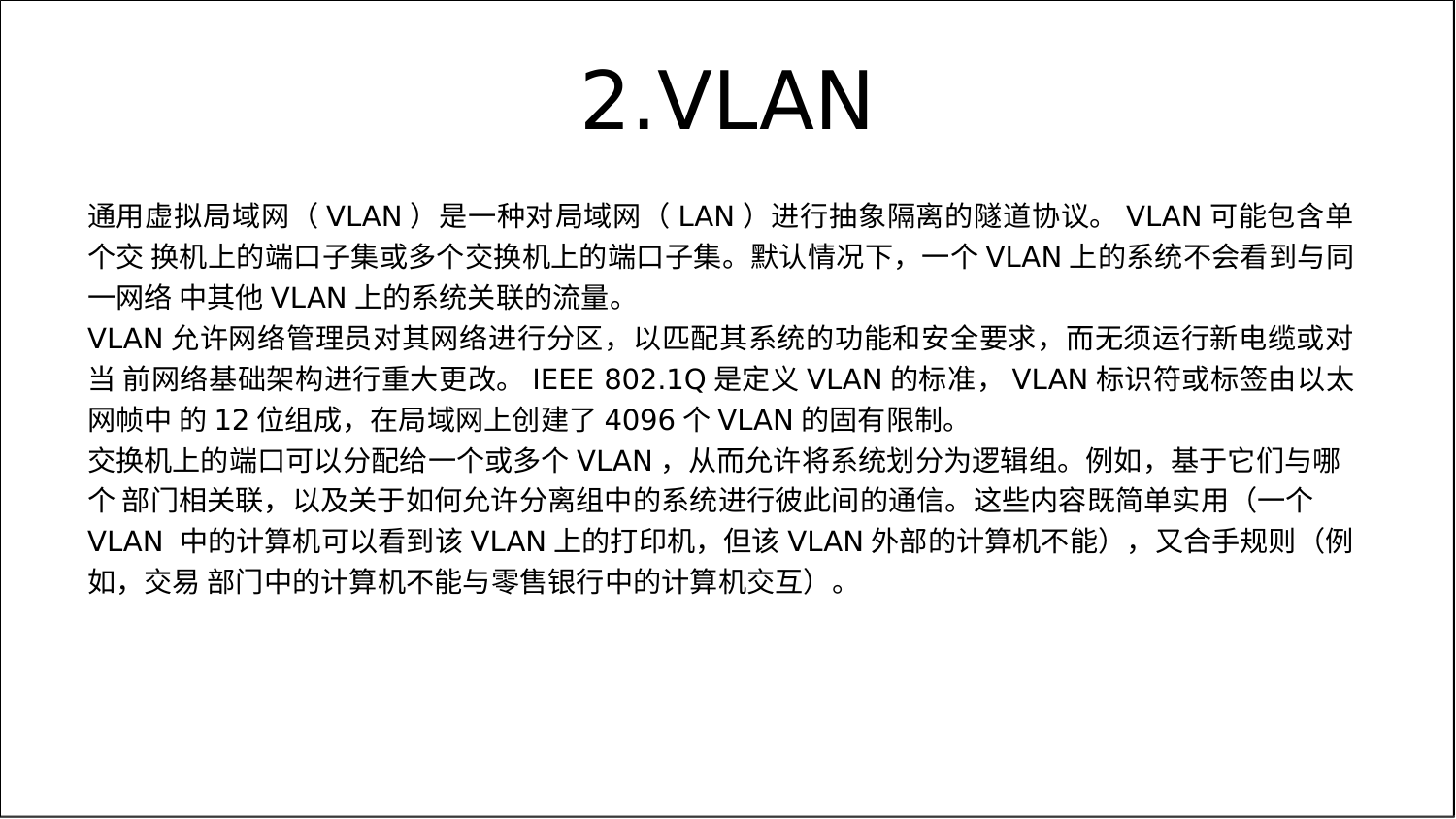

# 2.VLAN
通用虚拟局域网（VLAN）是一种对局域网（LAN）进行抽象隔离的隧道协议。VLAN可能包含单个交 换机上的端口子集或多个交换机上的端口子集。默认情况下，一个VLAN上的系统不会看到与同一网络 中其他VLAN上的系统关联的流量。
VLAN允许网络管理员对其网络进行分区，以匹配其系统的功能和安全要求，而无须运行新电缆或对当 前网络基础架构进行重大更改。IEEE 802.1Q是定义VLAN的标准，VLAN标识符或标签由以太网帧中 的12位组成，在局域网上创建了4096个VLAN的固有限制。
交换机上的端口可以分配给一个或多个VLAN，从而允许将系统划分为逻辑组。例如，基于它们与哪个 部门相关联，以及关于如何允许分离组中的系统进行彼此间的通信。这些内容既简单实用（一个VLAN 中的计算机可以看到该VLAN上的打印机，但该VLAN外部的计算机不能），又合手规则（例如，交易 部门中的计算机不能与零售银行中的计算机交互）。